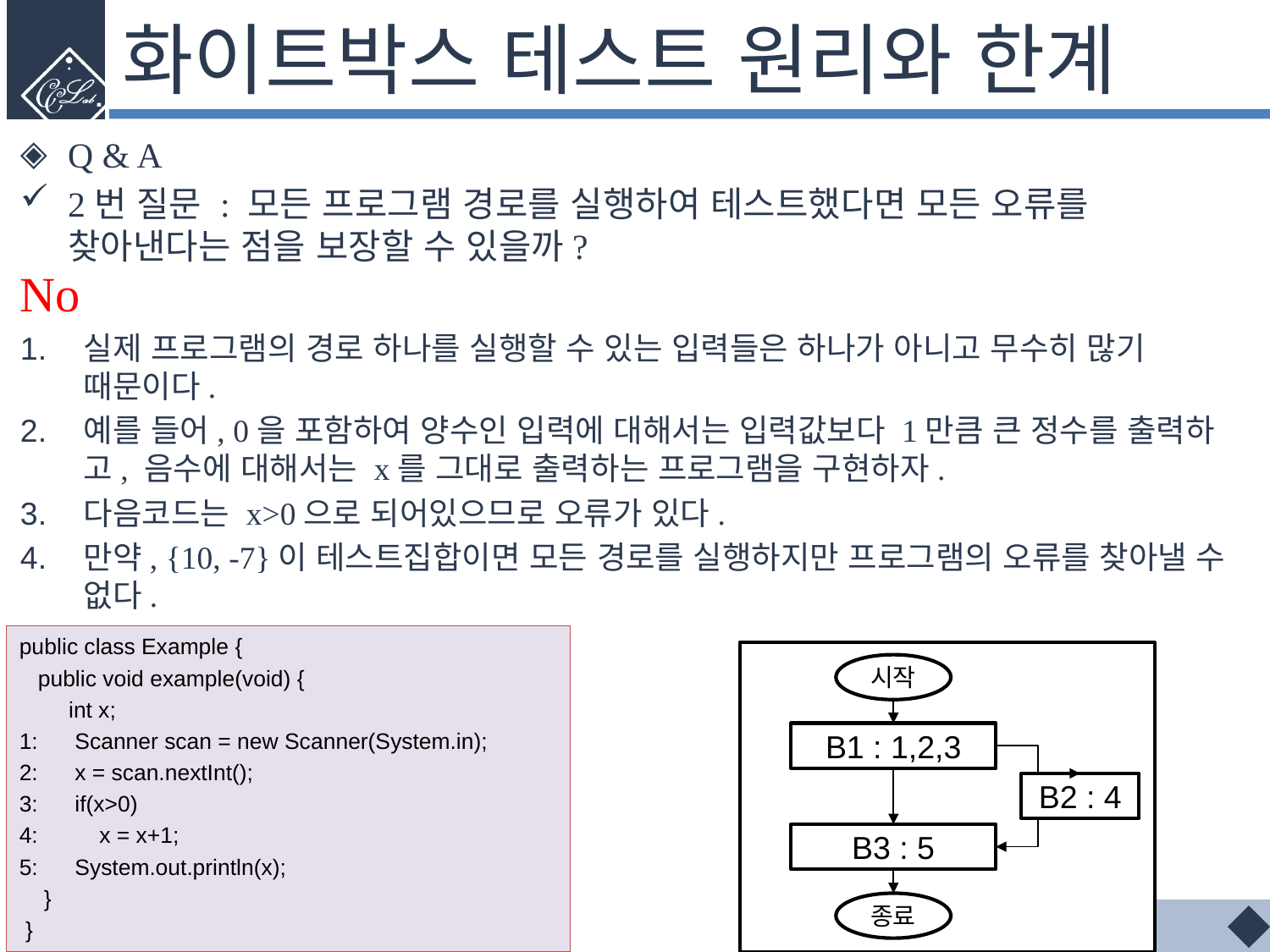

# 화이트박스 테스트 원리와 한계
Q & A
2번 질문 : 모든 프로그램 경로를 실행하여 테스트했다면 모든 오류를 찾아낸다는 점을 보장할 수 있을까?
No
실제 프로그램의 경로 하나를 실행할 수 있는 입력들은 하나가 아니고 무수히 많기 때문이다.
예를 들어, 0을 포함하여 양수인 입력에 대해서는 입력값보다 1만큼 큰 정수를 출력하고, 음수에 대해서는 x를 그대로 출력하는 프로그램을 구현하자.
다음코드는 x>0으로 되어있으므로 오류가 있다.
만약, {10, -7}이 테스트집합이면 모든 경로를 실행하지만 프로그램의 오류를 찾아낼 수 없다.
public class Example {
   public void example(void) {
        int x;
1:      Scanner scan = new Scanner(System.in);
2:      x = scan.nextInt();
3:      if(x>0)
4:          x = x+1;
5:      System.out.println(x);
    }
 }

시작
B1 : 1,2,3
B2 : 4
B3 : 5
종료